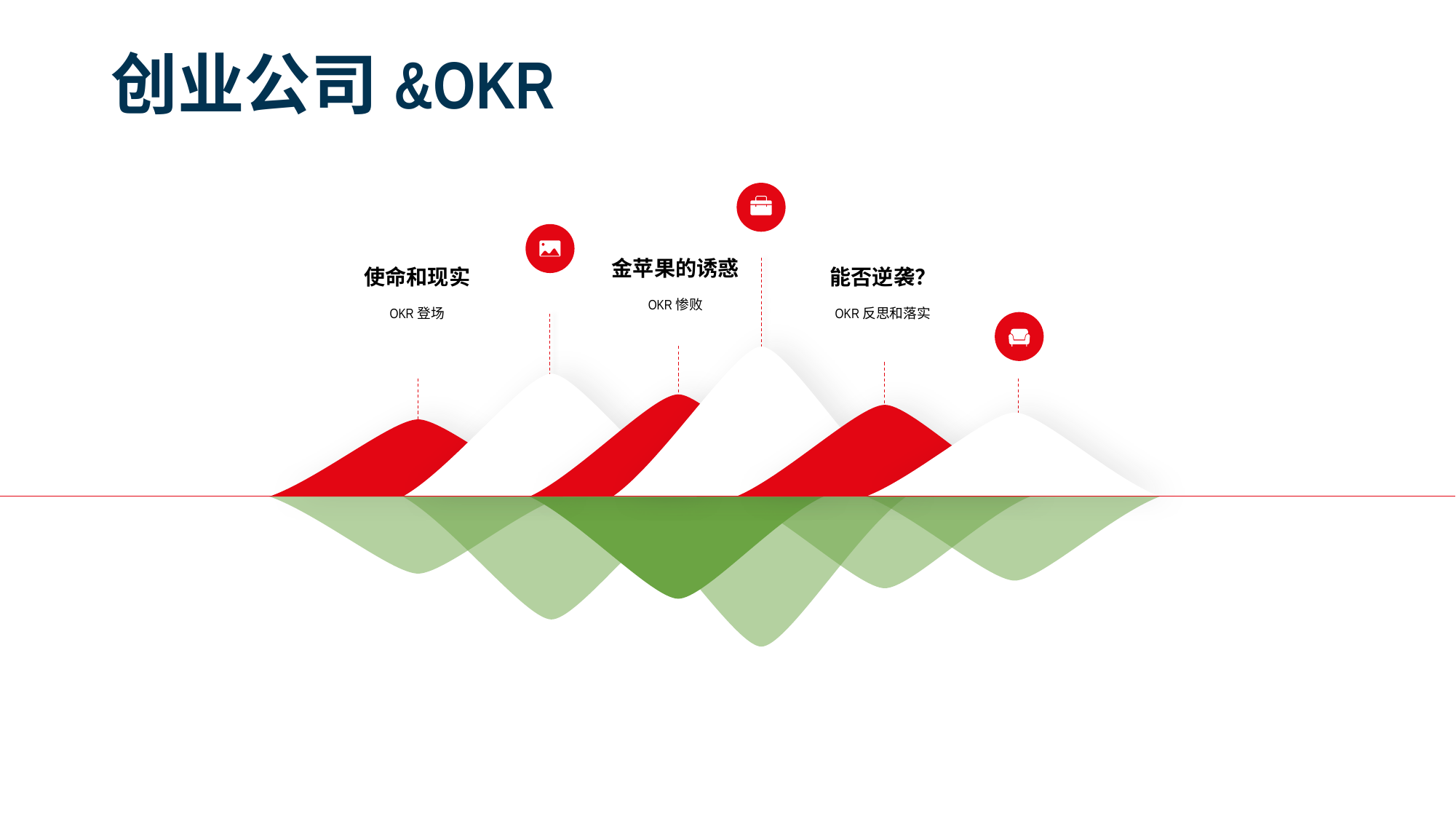

# 创业公司&OKR

金苹果的诱惑
OKR惨败
使命和现实
OKR登场
能否逆袭？
OKR反思和落实